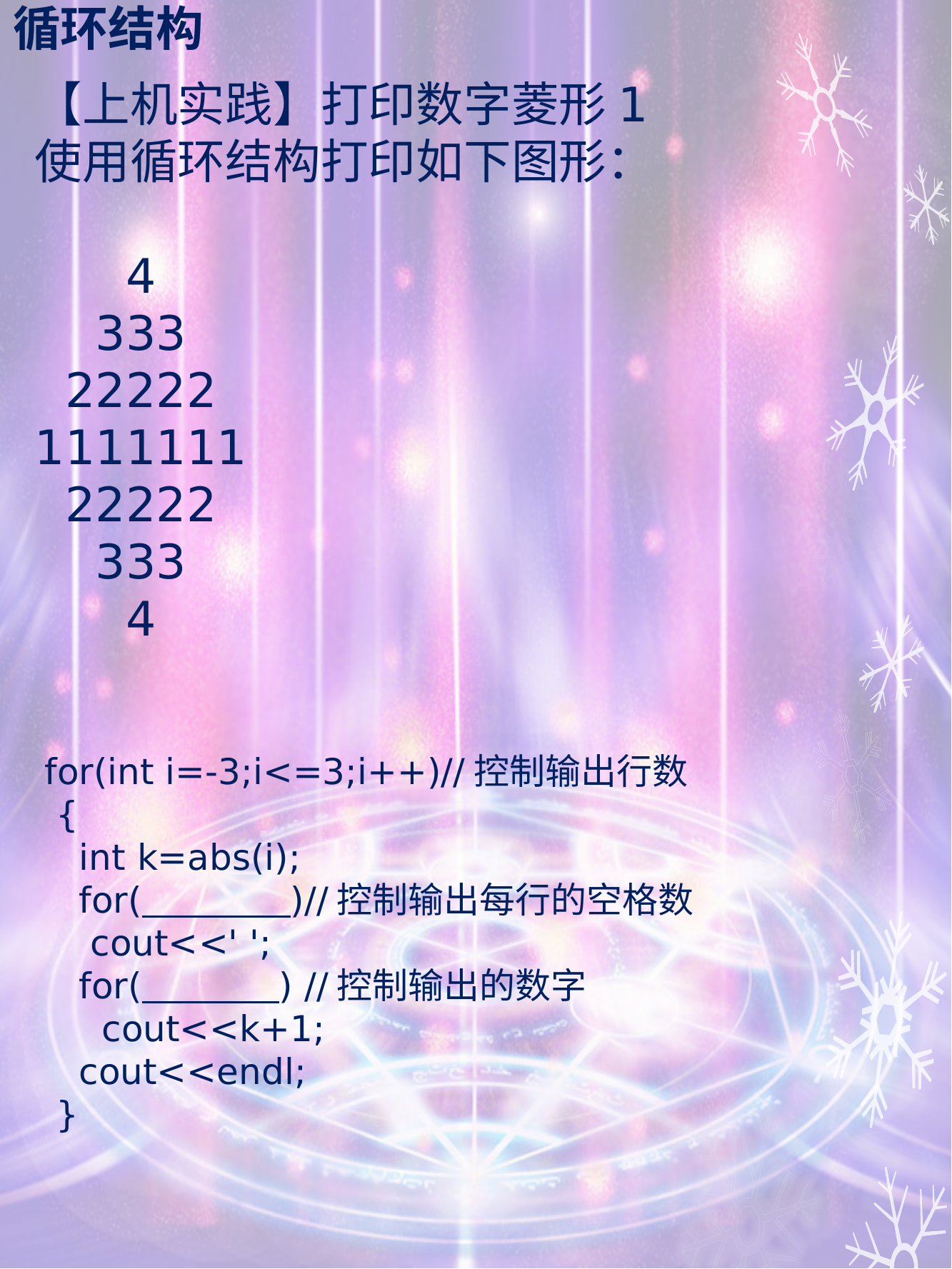

# 循环结构
【上机实践】打印数字菱形1
使用循环结构打印如下图形：

      4
    333
  22222
1111111
  22222
    333
      4

 for(int i=-3;i<=3;i++)//控制输出行数
  {
    int k=abs(i);
    for(             )//控制输出每行的空格数
     cout<<' ';
    for(            ) //控制输出的数字
      cout<<k+1;
    cout<<endl;
  }